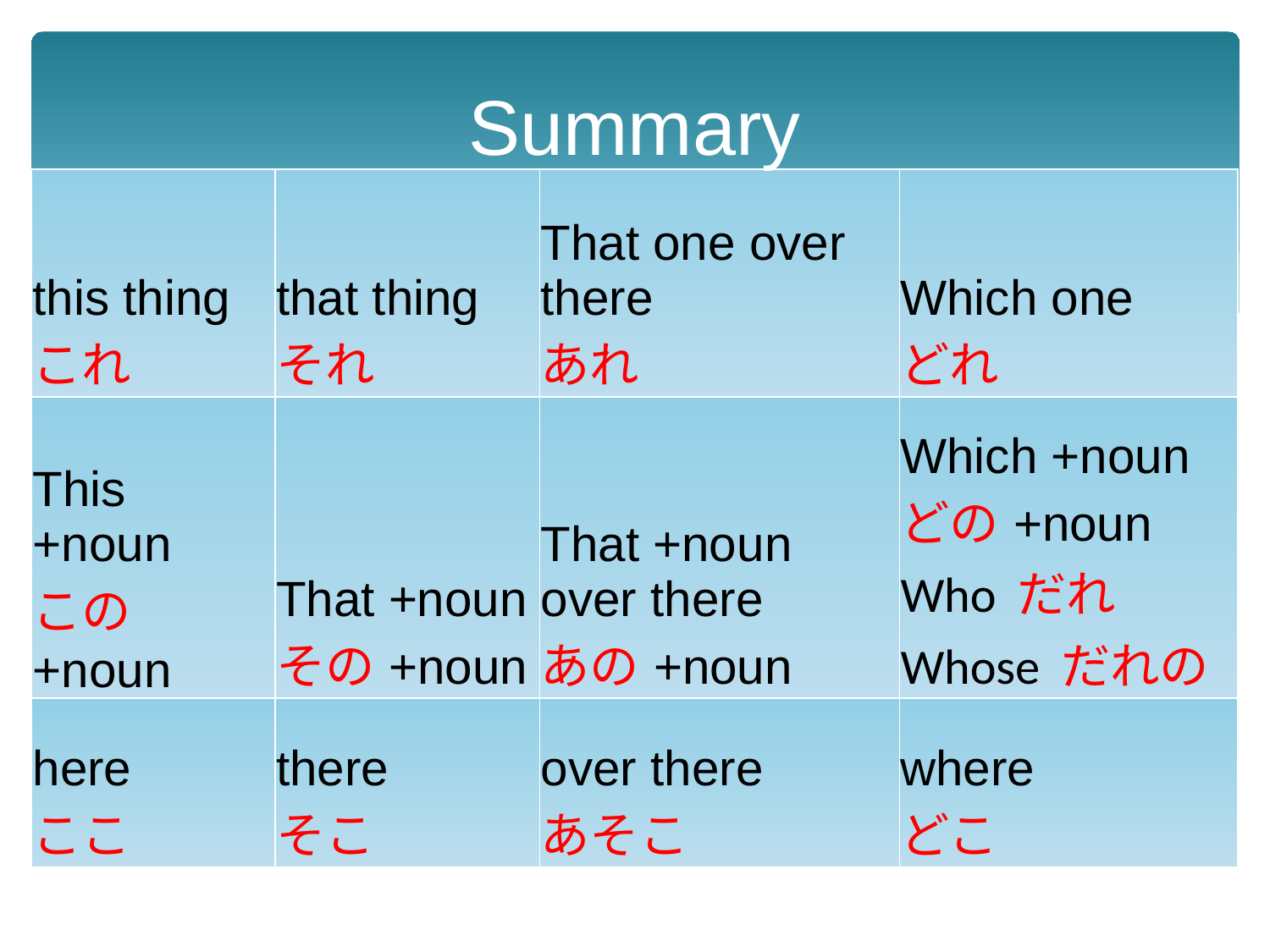

# Summary
| this thing これ | that thing それ | That one over there あれ | Which one どれ |
| --- | --- | --- | --- |
| This +noun この+noun | That +noun その+noun | That +noun over there あの+noun | Which +noun どの+noun Who だれ Whose だれの |
| here ここ | there そこ | over there あそこ | where どこ |